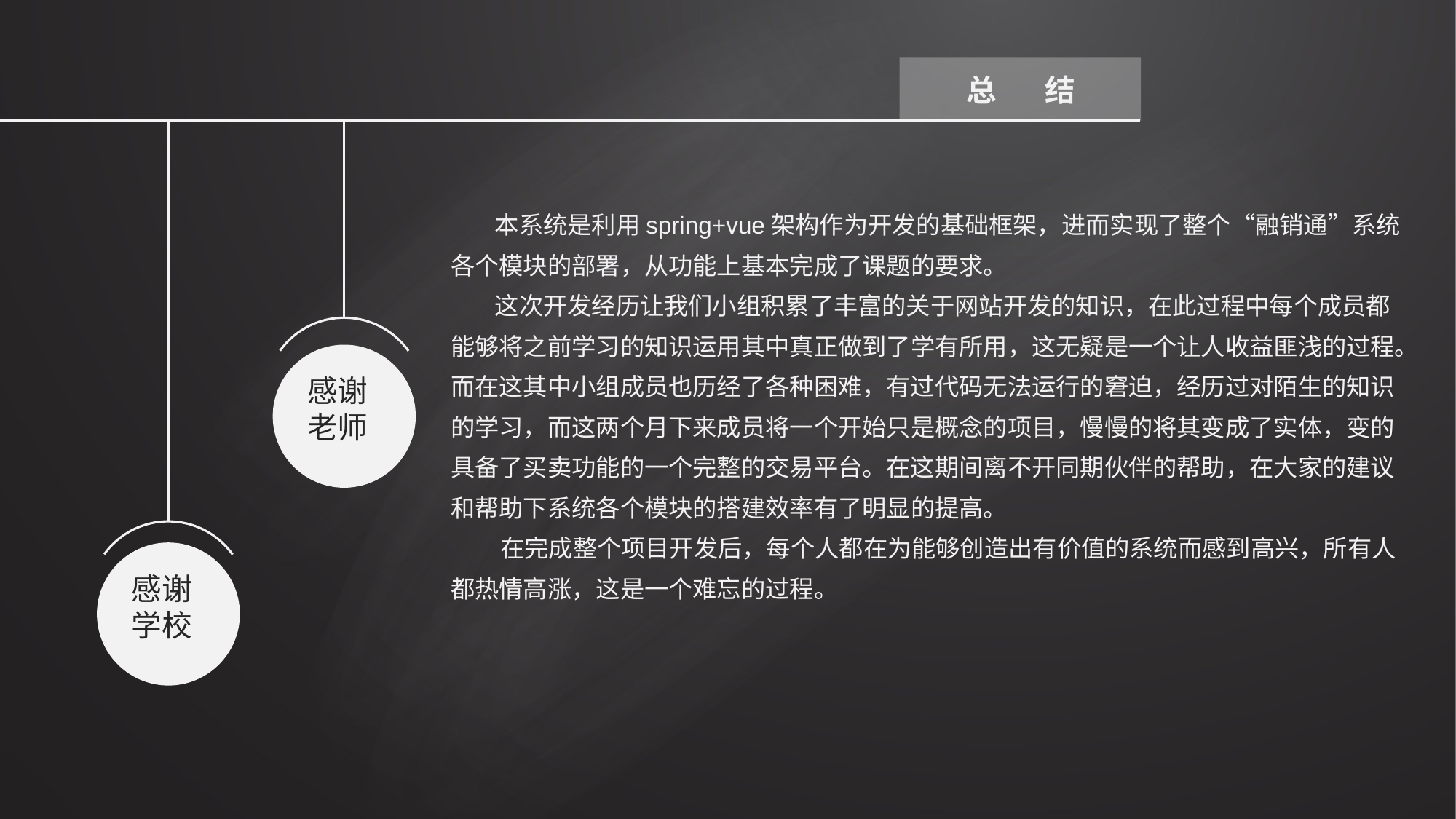

总       结

感谢
老师

感谢
学校
       本系统是利用spring+vue架构作为开发的基础框架，进而实现了整个“融销通”系统各个模块的部署，从功能上基本完成了课题的要求。
       这次开发经历让我们小组积累了丰富的关于网站开发的知识，在此过程中每个成员都能够将之前学习的知识运用其中真正做到了学有所用，这无疑是一个让人收益匪浅的过程。而在这其中小组成员也历经了各种困难，有过代码无法运行的窘迫，经历过对陌生的知识的学习，而这两个月下来成员将一个开始只是概念的项目，慢慢的将其变成了实体，变的具备了买卖功能的一个完整的交易平台。在这期间离不开同期伙伴的帮助，在大家的建议和帮助下系统各个模块的搭建效率有了明显的提高。
        在完成整个项目开发后，每个人都在为能够创造出有价值的系统而感到高兴，所有人都热情高涨，这是一个难忘的过程。